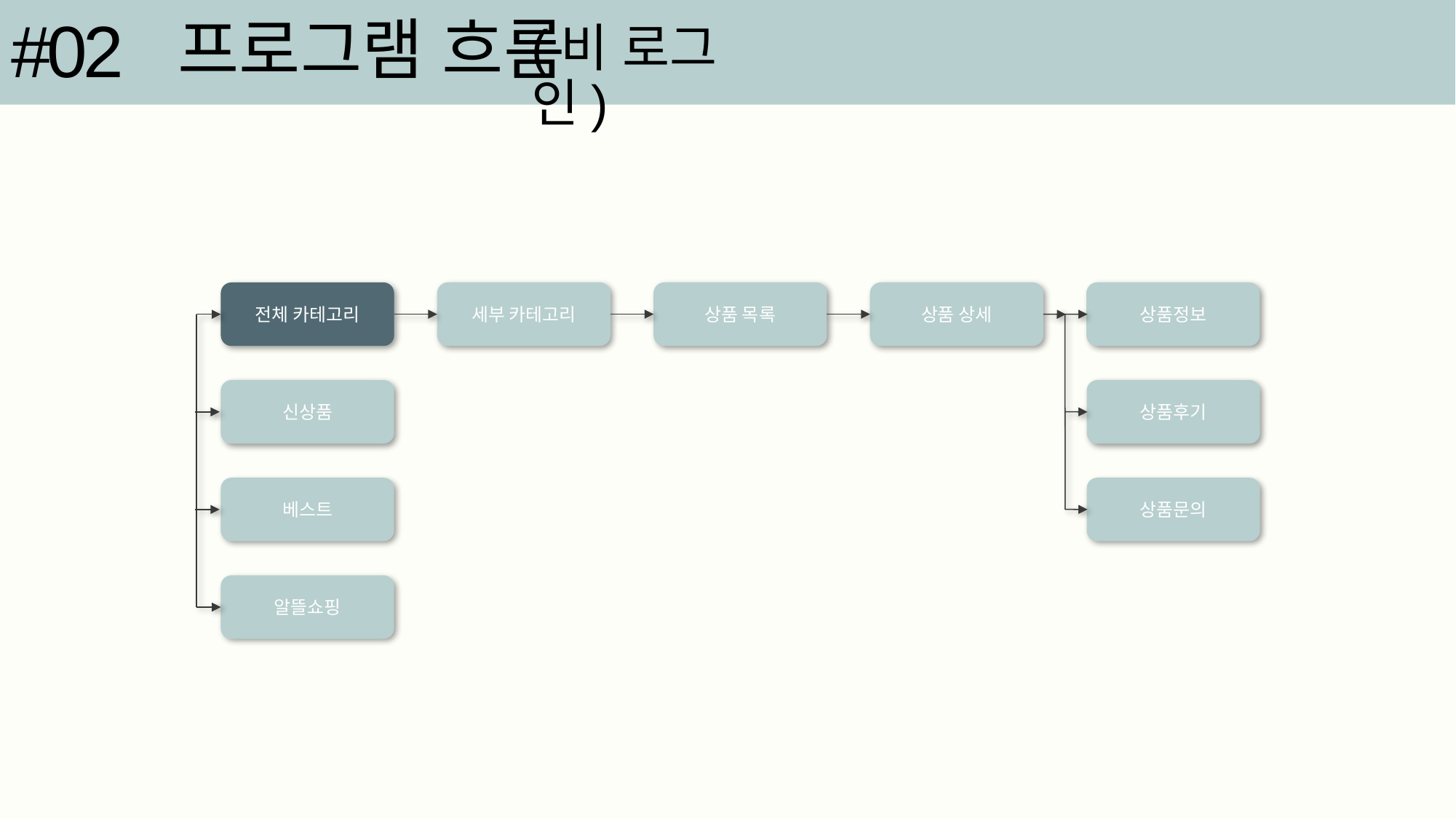

#02
프로그램 흐름
(비 로그인)

전체 카테고리
세부 카테고리
상품 목록
상품 상세
상품정보
신상품
상품후기
베스트
상품문의
알뜰쇼핑